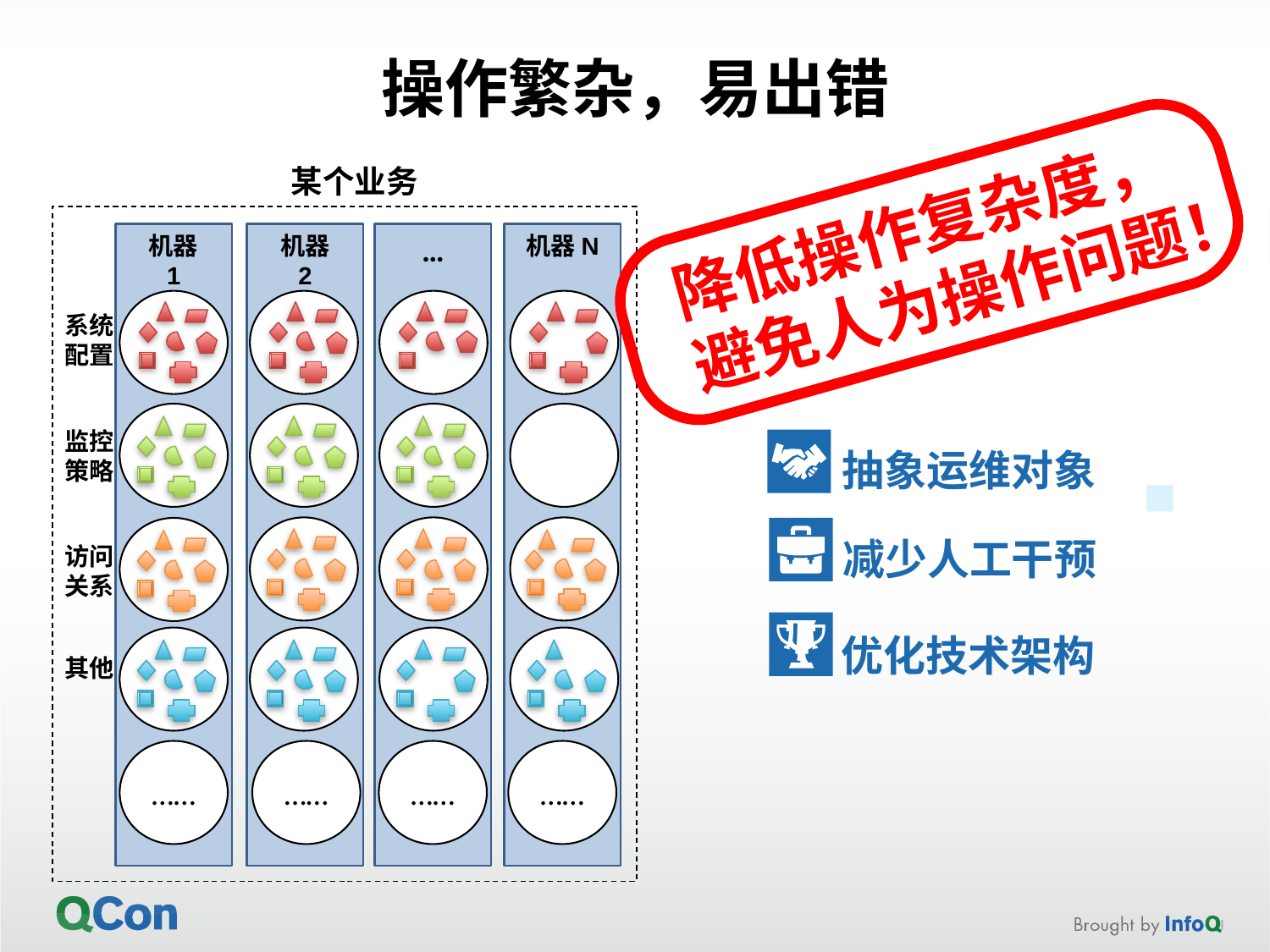

# 操作繁杂，易出错
某个业务
降低操作复杂度，避免人为操作问题！

机器
1
机器
2
…
机器N

系统配置

抽象运维对象
监控策略

减少人工干预

访问关系
优化技术架构

其他
……
……
……
……